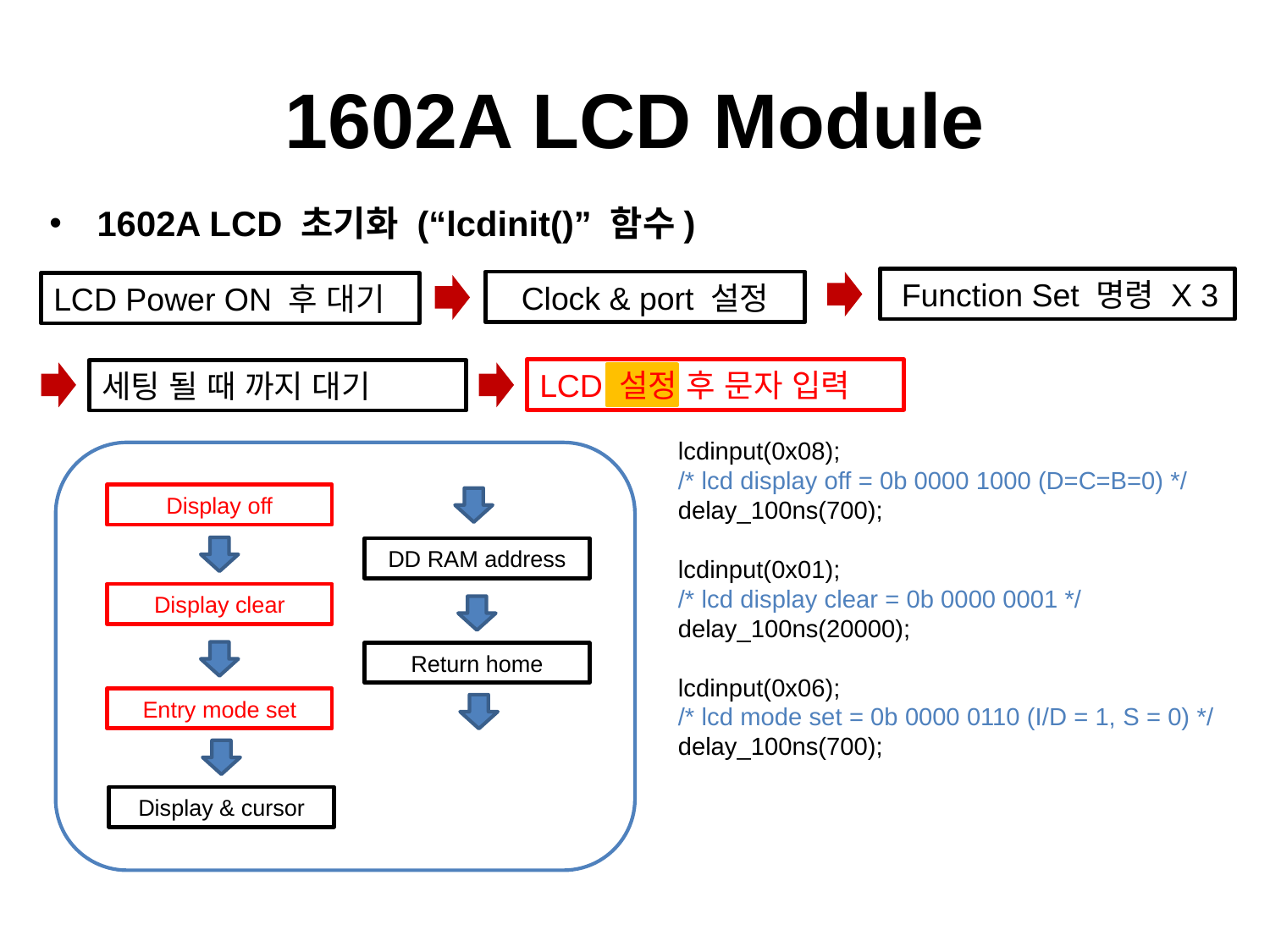

# 1602A LCD Module
1602A LCD 초기화 (“lcdinit()” 함수)
 Function Set 명령 X 3
Clock & port 설정
LCD Power ON 후 대기

LCD 설정 후 문자 입력

세팅 될 때 까지 대기

lcdinput(0x08);
/* lcd display off = 0b 0000 1000 (D=C=B=0) */
delay_100ns(700);

lcdinput(0x01);
/* lcd display clear = 0b 0000 0001 */
delay_100ns(20000);

lcdinput(0x06);
/* lcd mode set = 0b 0000 0110 (I/D = 1, S = 0) */
delay_100ns(700);

Display off

DD RAM address
Display clear

Return home
Entry mode set

Display & cursor